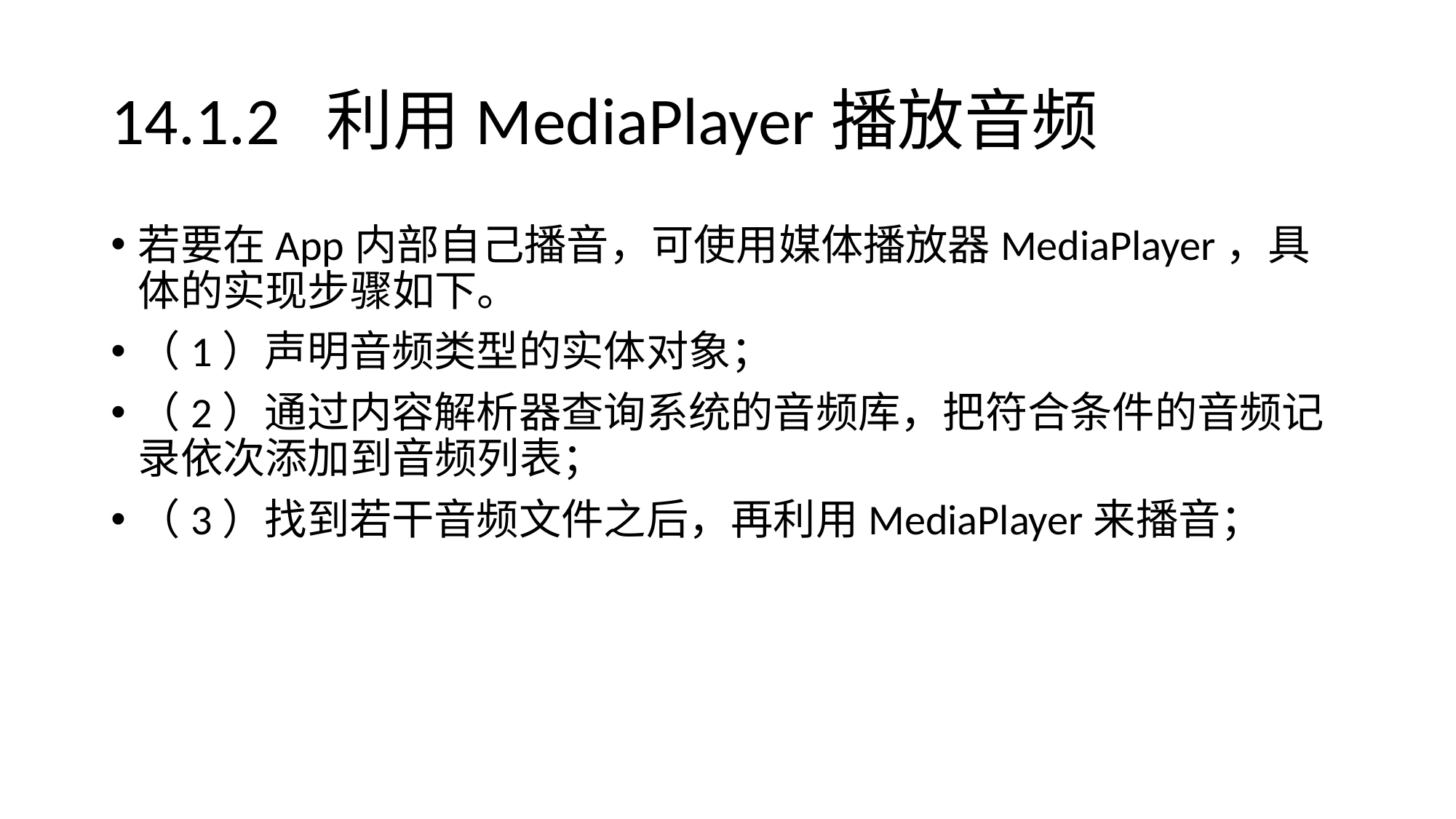

# 14.1.2  利用MediaPlayer播放音频
若要在App内部自己播音，可使用媒体播放器MediaPlayer，具体的实现步骤如下。
（1）声明音频类型的实体对象；
（2）通过内容解析器查询系统的音频库，把符合条件的音频记录依次添加到音频列表；
（3）找到若干音频文件之后，再利用MediaPlayer来播音；